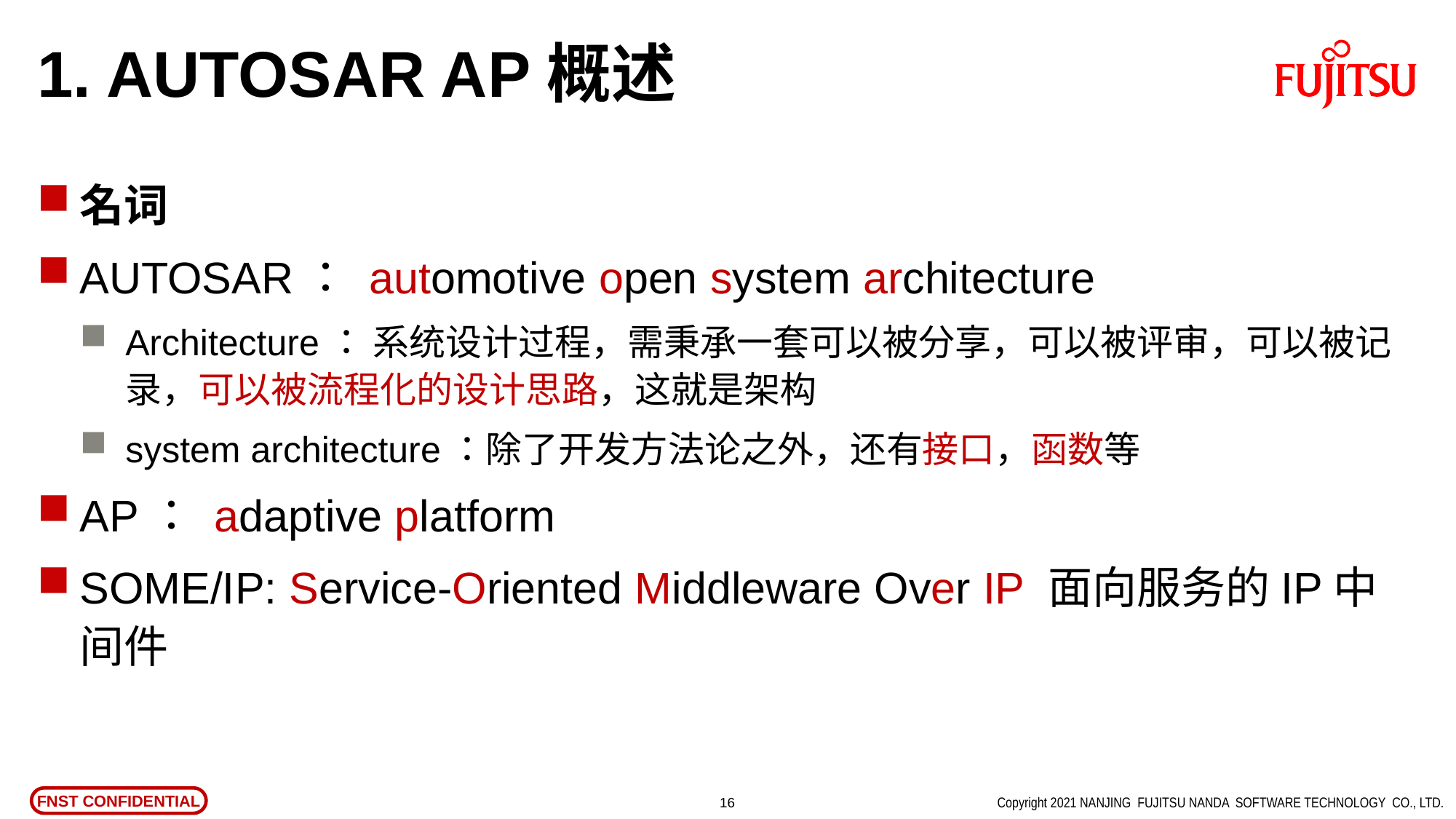

# 1. AUTOSAR AP概述
名词
AUTOSAR： automotive open system architecture
Architecture： 系统设计过程，需秉承一套可以被分享，可以被评审，可以被记录，可以被流程化的设计思路，这就是架构
system architecture：除了开发方法论之外，还有接口，函数等
AP： adaptive platform
SOME/IP: Service-Oriented Middleware Over IP 面向服务的IP中间件

Copyright 2021 NANJING  FUJITSU NANDA  SOFTWARE TECHNOLOGY  CO., LTD.
16